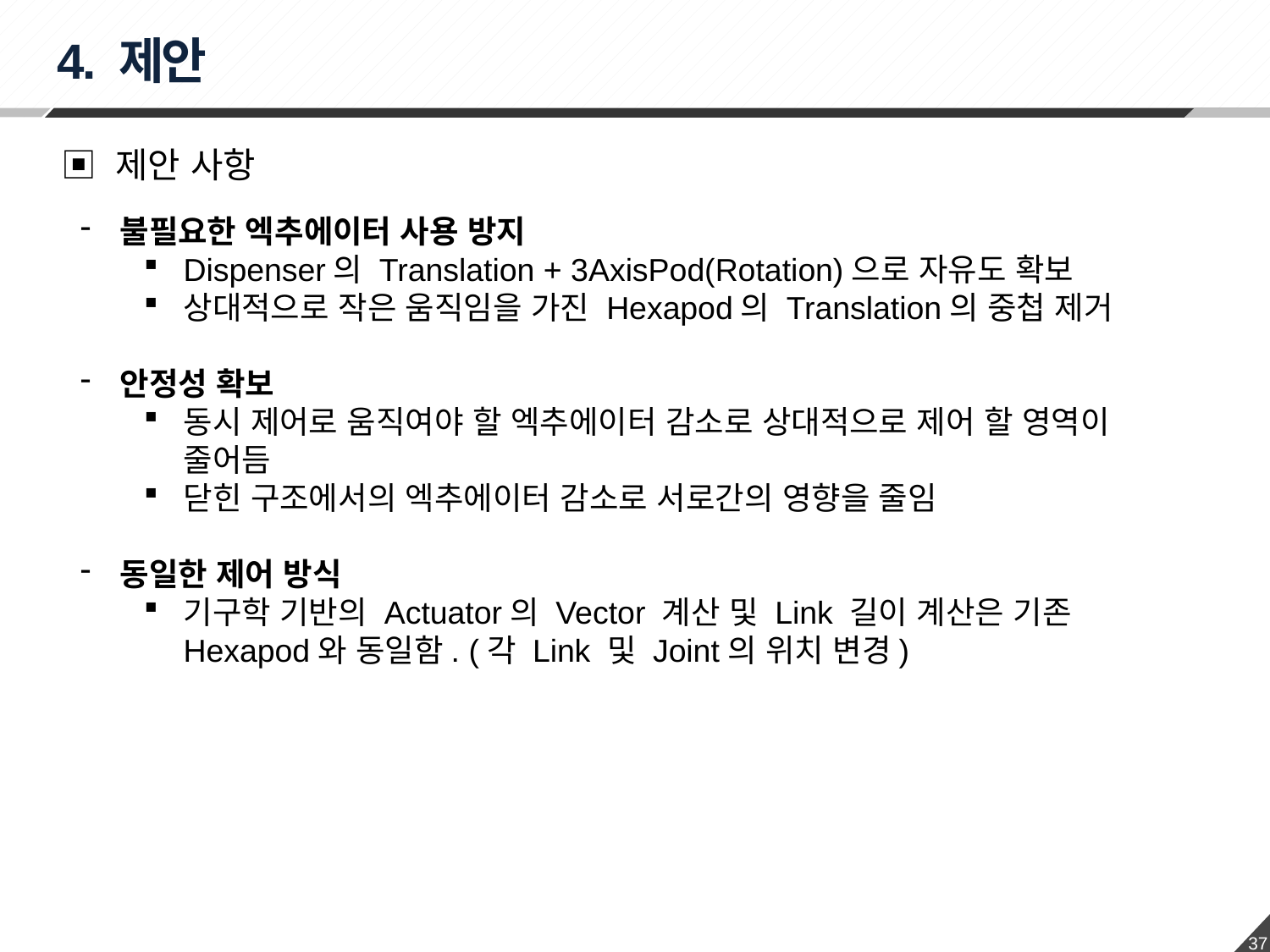

4. 제안
▣ 제안 사항
불필요한 엑추에이터 사용 방지
Dispenser의 Translation + 3AxisPod(Rotation)으로 자유도 확보
상대적으로 작은 움직임을 가진 Hexapod의 Translation의 중첩 제거

안정성 확보
동시 제어로 움직여야 할 엑추에이터 감소로 상대적으로 제어 할 영역이 줄어듬
닫힌 구조에서의 엑추에이터 감소로 서로간의 영향을 줄임

동일한 제어 방식
기구학 기반의 Actuator의 Vector 계산 및 Link 길이 계산은 기존 Hexapod와 동일함. (각 Link 및 Joint의 위치 변경)